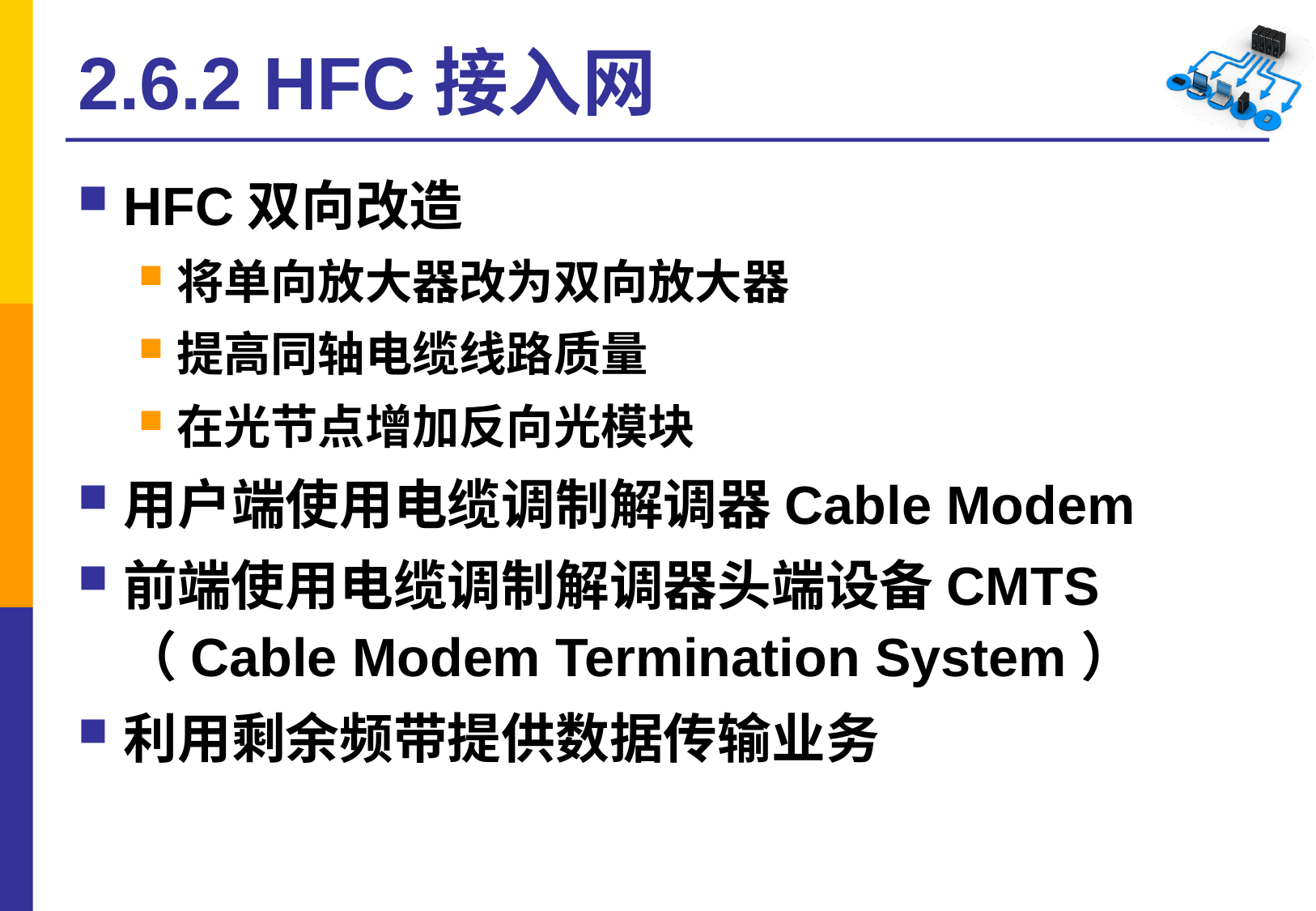

# 2.6.2 HFC接入网
HFC双向改造
将单向放大器改为双向放大器
提高同轴电缆线路质量
在光节点增加反向光模块
用户端使用电缆调制解调器Cable Modem
前端使用电缆调制解调器头端设备CMTS （Cable Modem Termination System）
利用剩余频带提供数据传输业务